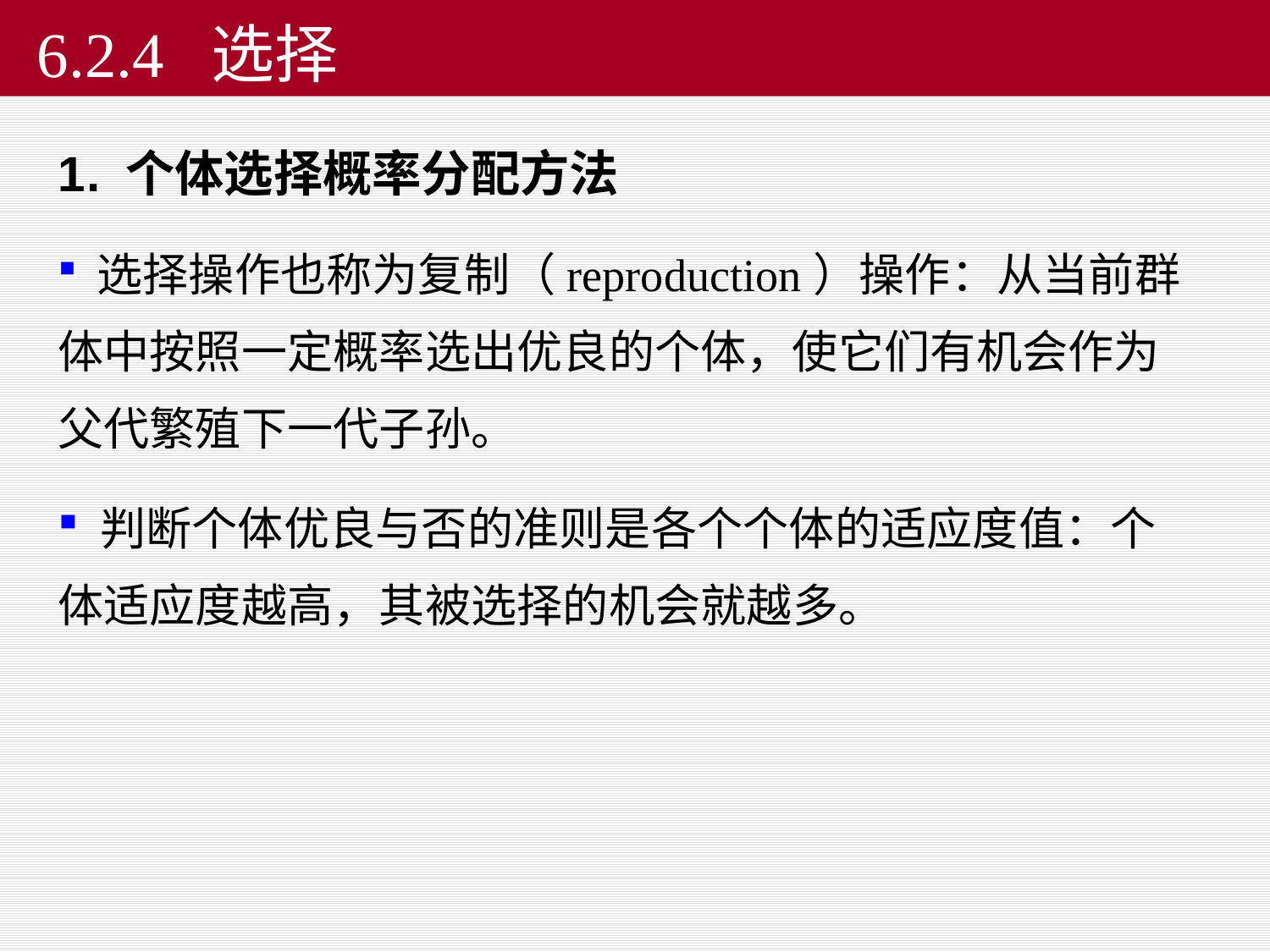

# 6.2.4  选择
 个体选择概率分配方法
 选择操作也称为复制（reproduction）操作：从当前群体中按照一定概率选出优良的个体，使它们有机会作为父代繁殖下一代子孙。
 判断个体优良与否的准则是各个个体的适应度值：个体适应度越高，其被选择的机会就越多。

53